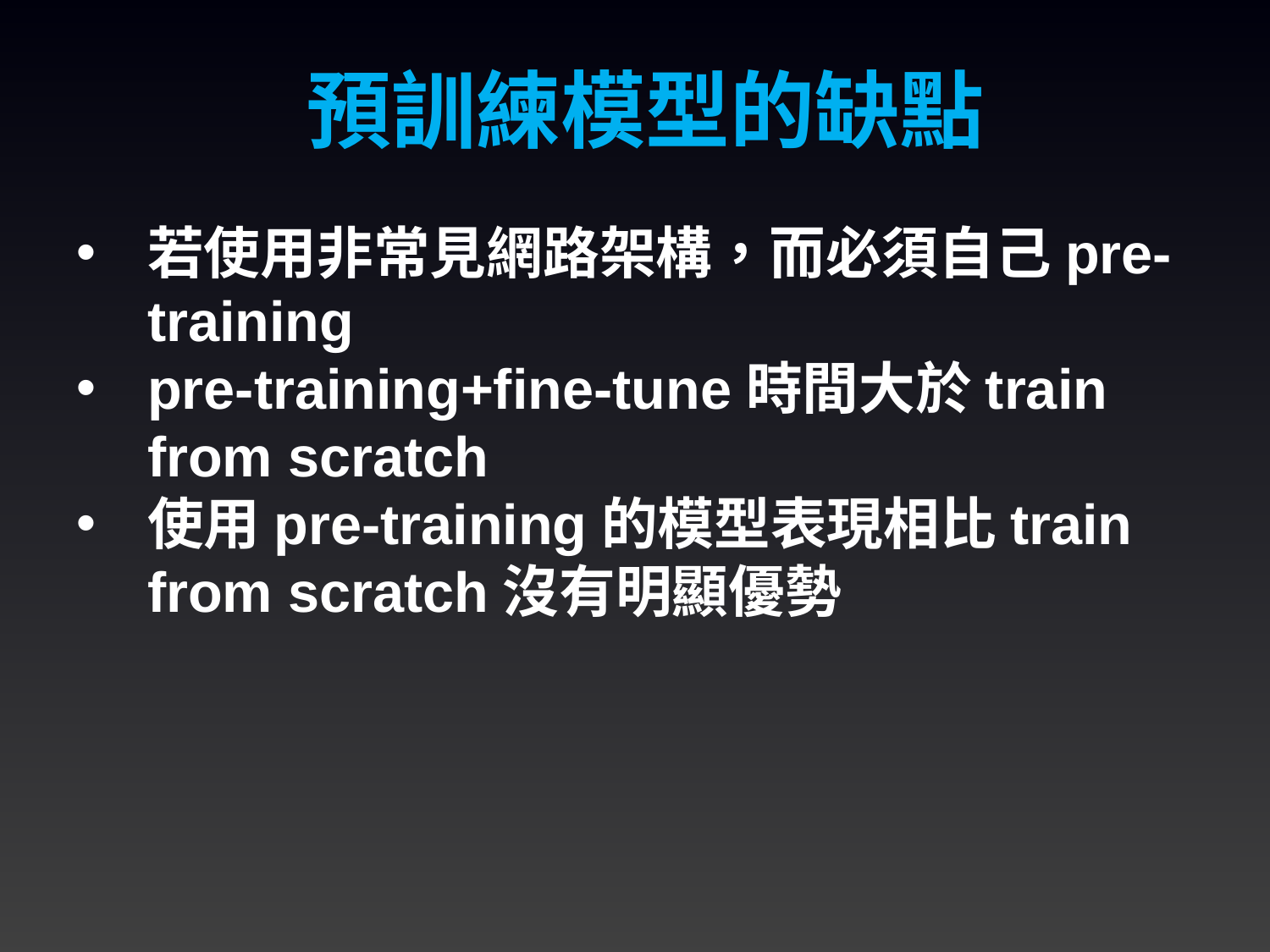

預訓練模型的缺點
若使用非常見網路架構，而必須自己pre-training
pre-training+fine-tune時間大於train from scratch
使用pre-training的模型表現相比train from scratch沒有明顯優勢